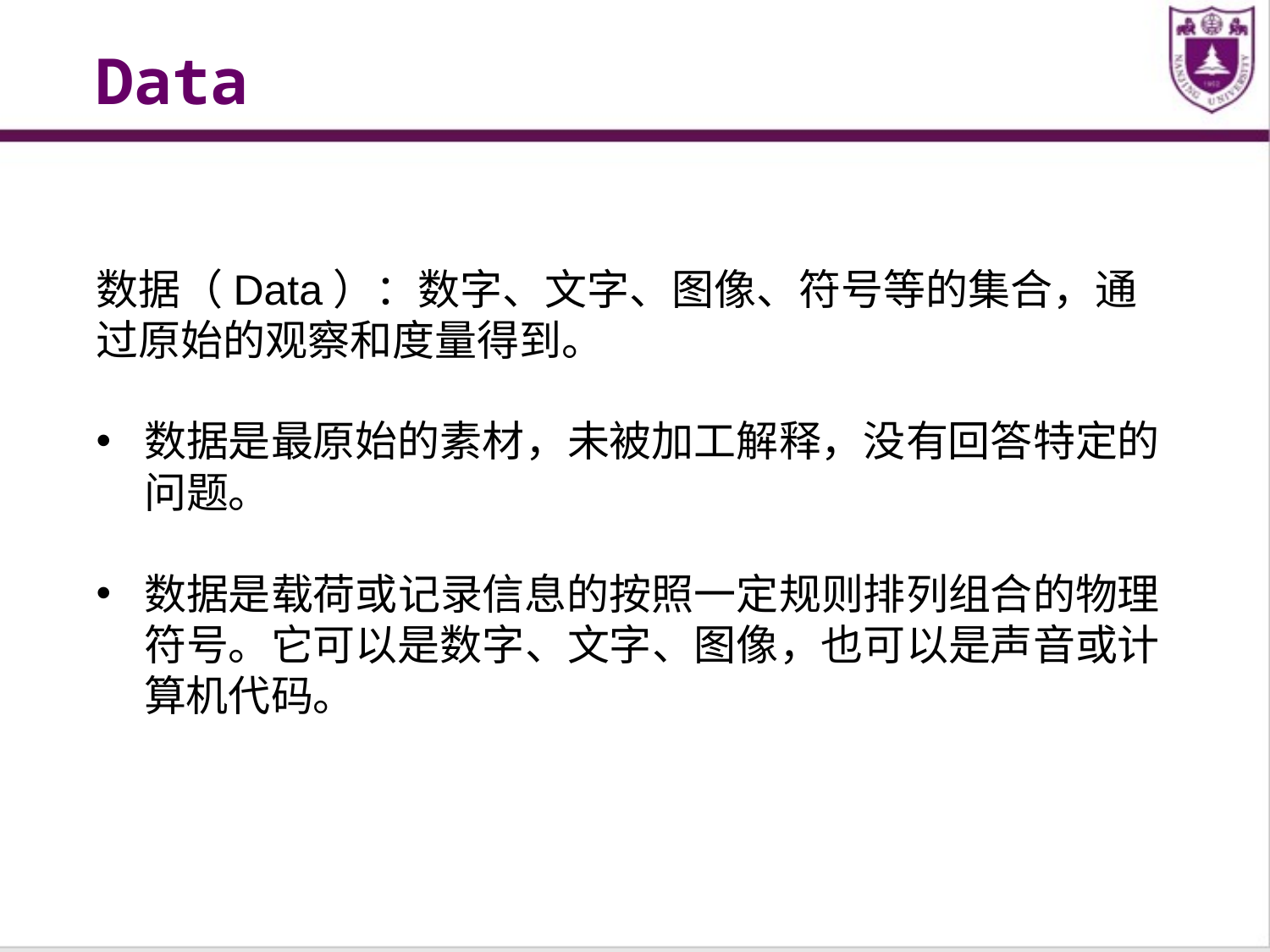

Data
数据（Data）：数字、文字、图像、符号等的集合，通过原始的观察和度量得到。

数据是最原始的素材，未被加工解释，没有回答特定的问题。

数据是载荷或记录信息的按照一定规则排列组合的物理符号。它可以是数字、文字、图像，也可以是声音或计算机代码。